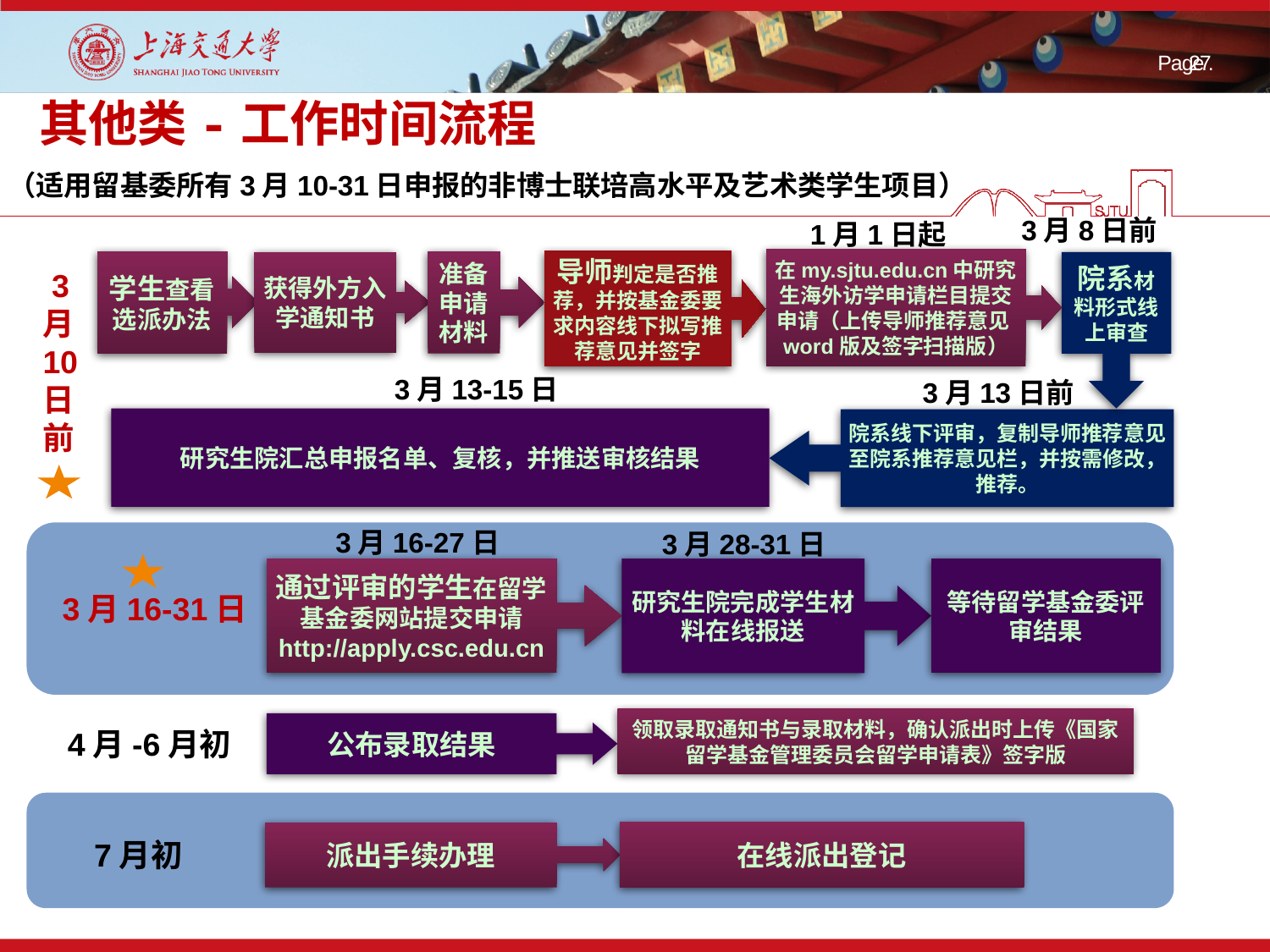

# 其他类-工作时间流程
（适用留基委所有3月10-31日申报的非博士联培高水平及艺术类学生项目）
3月8日前
1月1日起
在my.sjtu.edu.cn中研究生海外访学申请栏目提交申请（上传导师推荐意见word版及签字扫描版）
学生查看选派办法
导师判定是否推荐，并按基金委要求内容线下拟写推荐意见并签字
准备申请材料
获得外方入学通知书
院系材料形式线上审查
 3
月
10
日
前
3月13-15日
3月13日前
研究生院汇总申报名单、复核，并推送审核结果
院系线下评审，复制导师推荐意见至院系推荐意见栏，并按需修改，推荐。

3月16-27日
3月28-31日

研究生院完成学生材料在线报送
等待留学基金委评审结果
通过评审的学生在留学基金委网站提交申请
http://apply.csc.edu.cn
3月16-31日
领取录取通知书与录取材料，确认派出时上传《国家留学基金管理委员会留学申请表》签字版
公布录取结果
4月-6月初

派出手续办理
在线派出登记
7月初